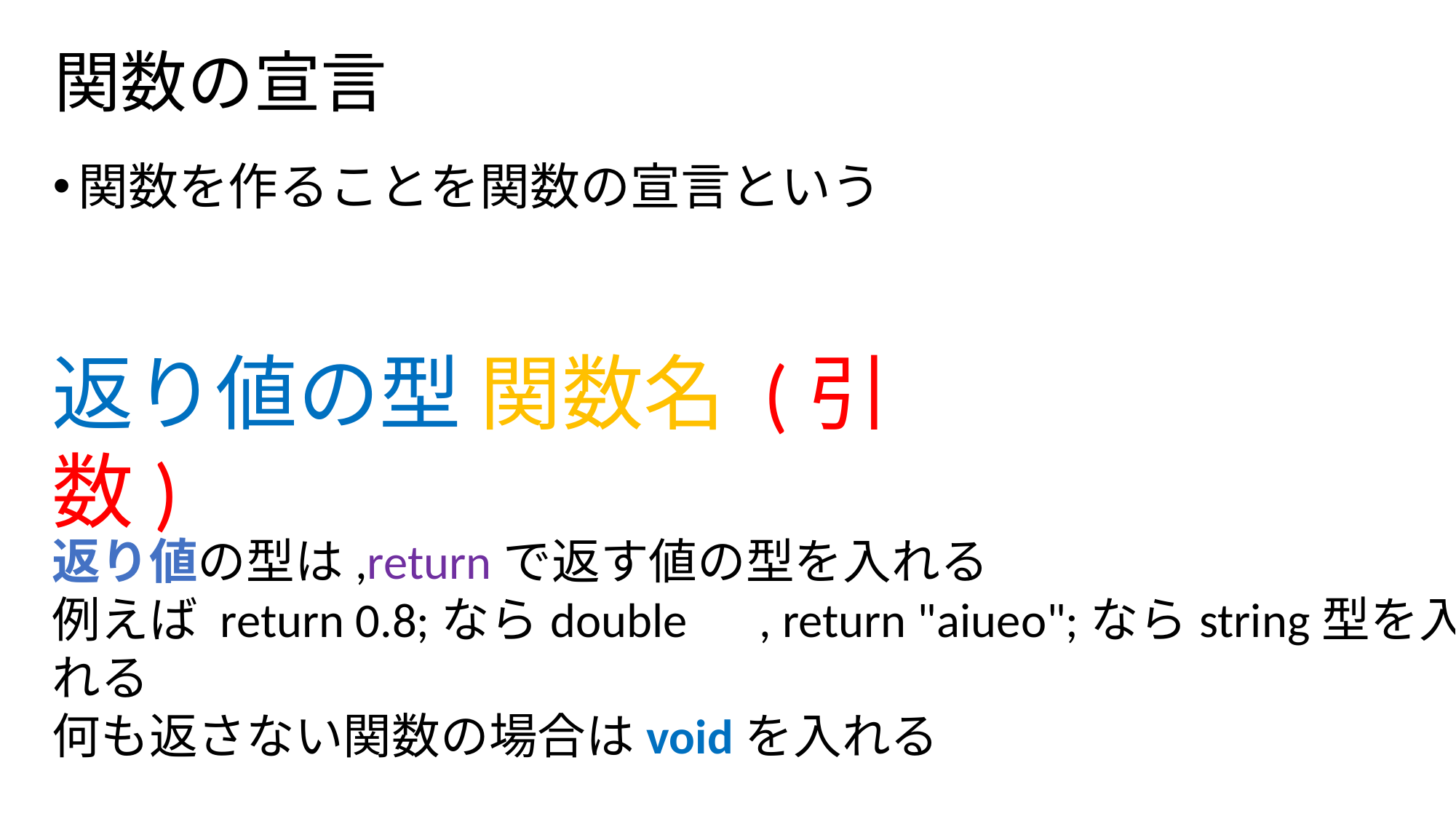

# 関数の宣言
関数を作ることを関数の宣言という

返り値の型 関数名 (引数)

返り値の型は,returnで返す値の型を入れる
例えば return 0.8;ならdouble　, return "aiueo";ならstring型を入れる
何も返さない関数の場合はvoidを入れる